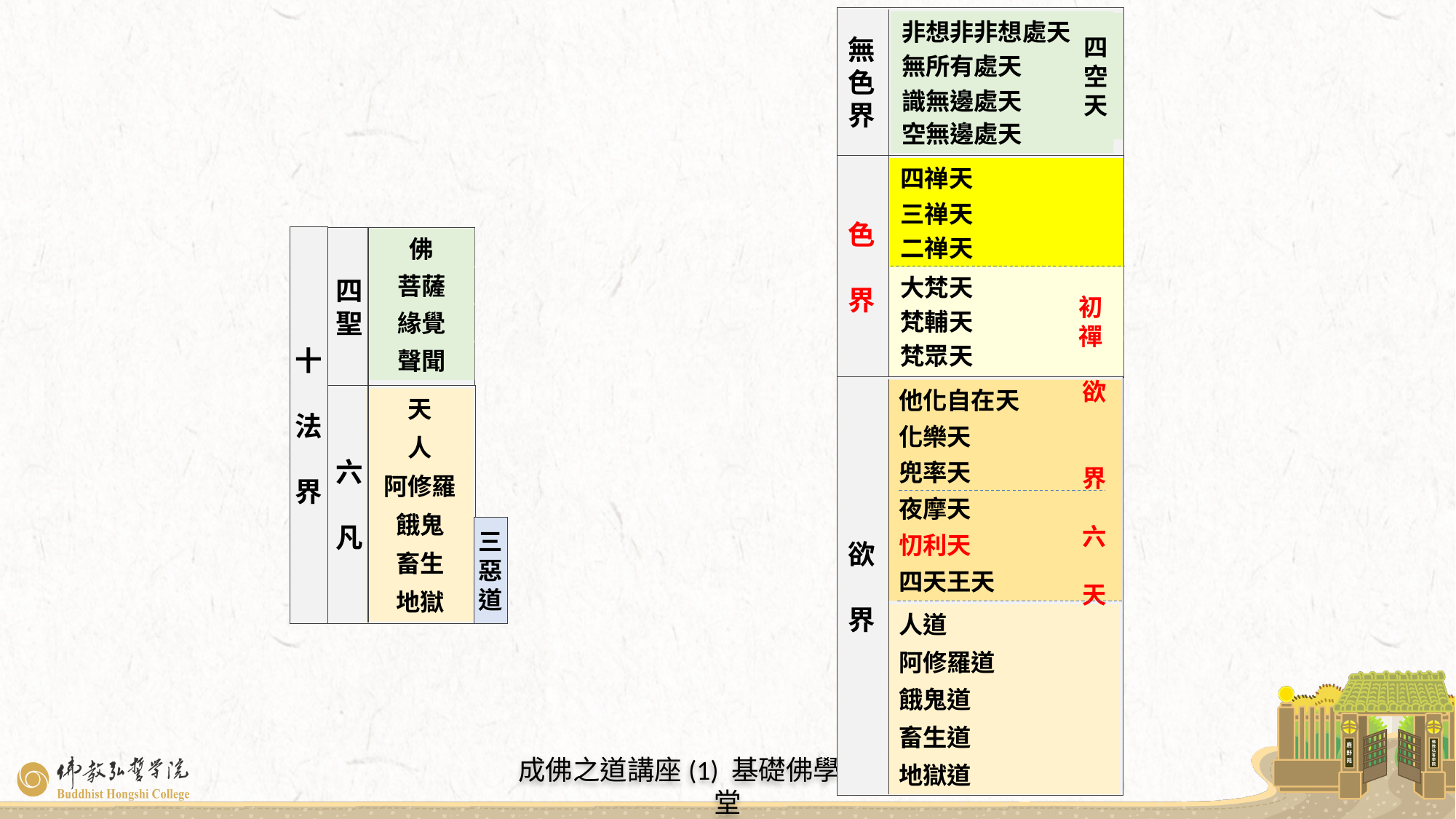

無
色
界
非想非非想處天
無所有處天
識無邊處天
空無邊處天

四
空
天

色

界
四禅天
三禅天
二禅天
大梵天

初
禪

梵輔天
梵眾天
欲

界
他化自在天
化樂天
兜率天
夜摩天
忉利天
四天王天

欲

界

六

天

人道
阿修羅道
餓鬼道
畜生道
地獄道
十

法

界
四
聖
佛
菩薩
緣覺
聲聞
六

凡
天
人
阿修羅
餓鬼
畜生
地獄
三
惡
道